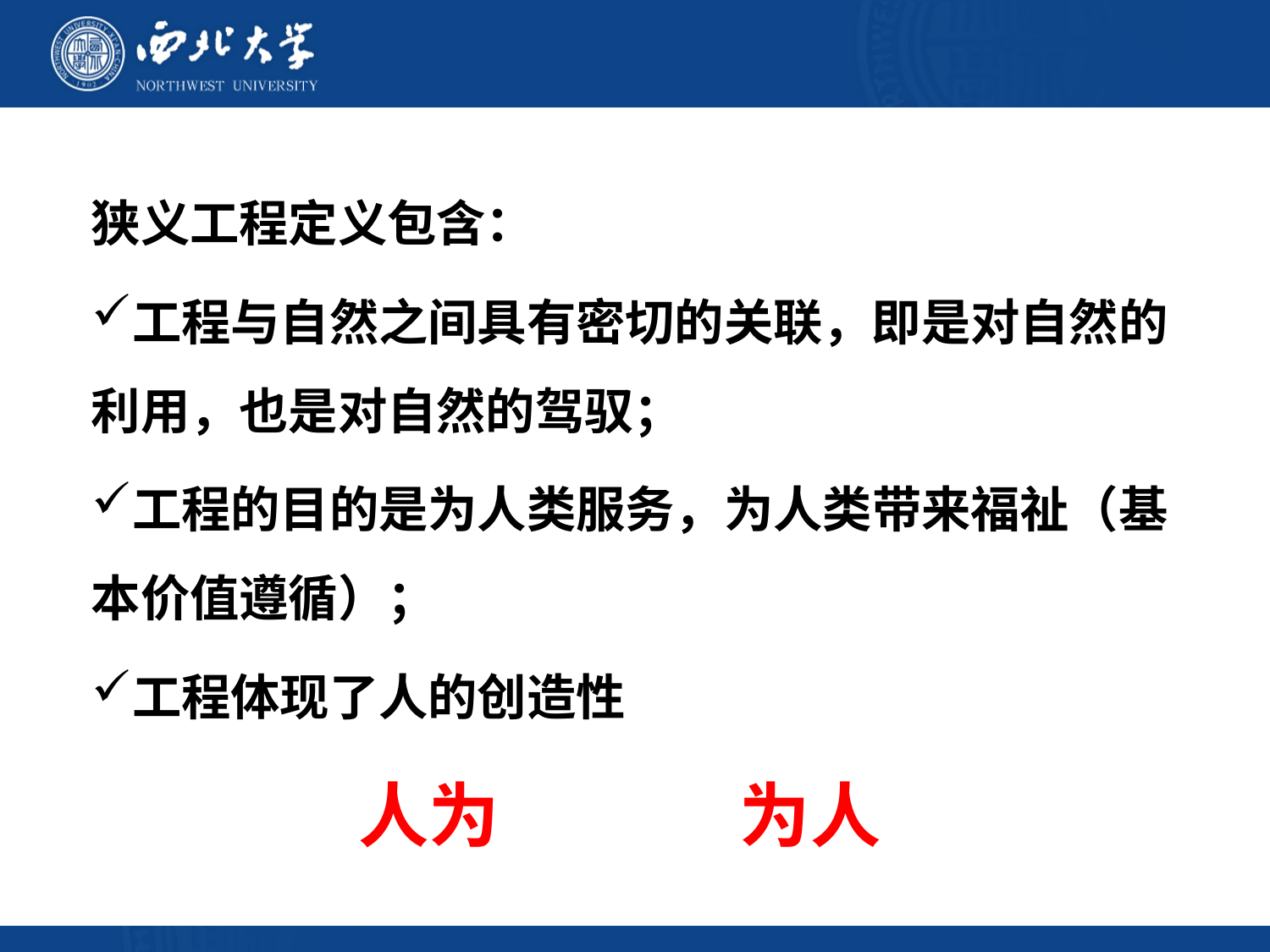

狭义工程定义包含：
工程与自然之间具有密切的关联，即是对自然的利用，也是对自然的驾驭；
工程的目的是为人类服务，为人类带来福祉（基本价值遵循）；
工程体现了人的创造性
人为               为人